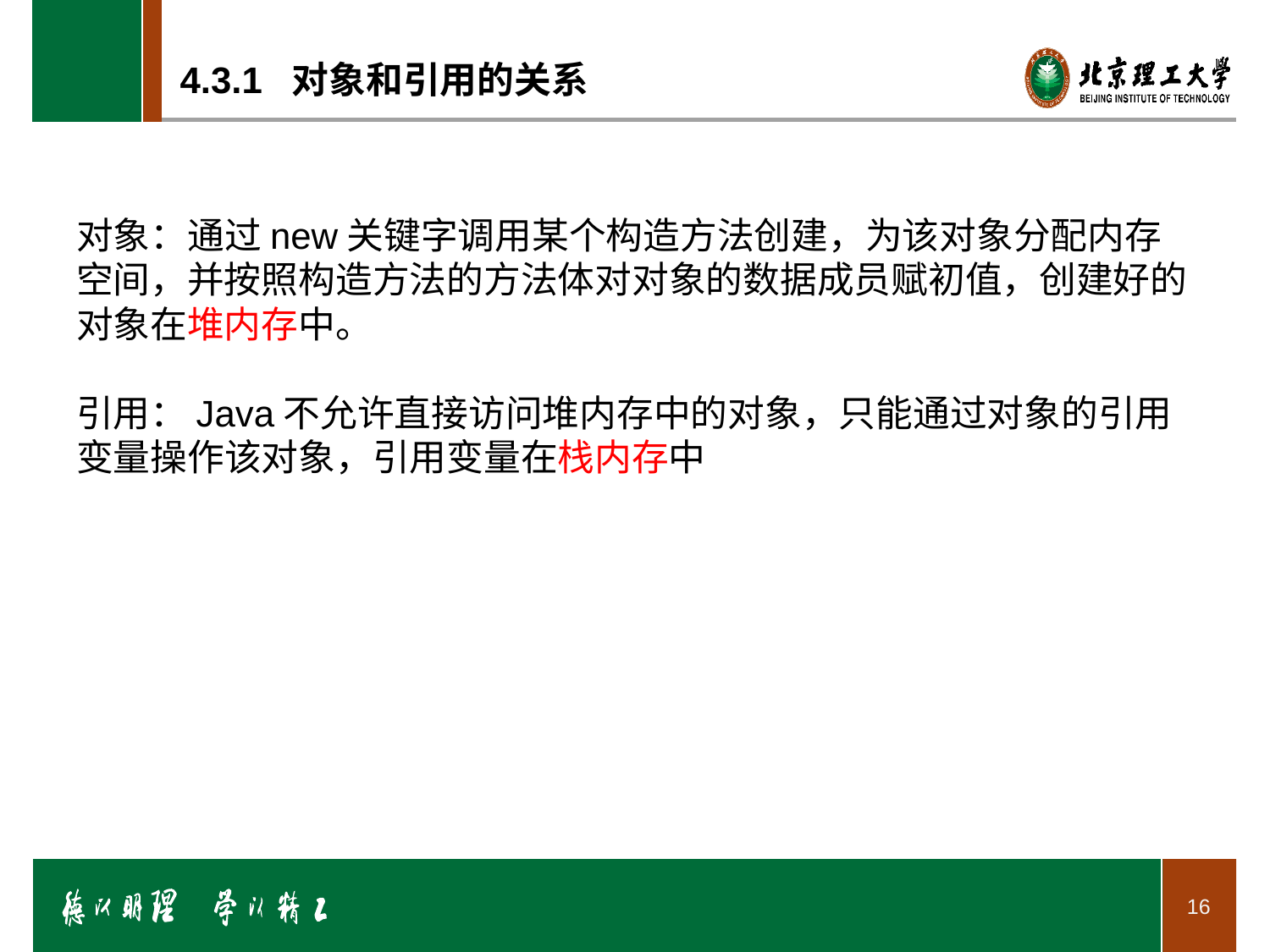

# 4.3.1  对象和引用的关系
对象：通过new关键字调用某个构造方法创建，为该对象分配内存空间，并按照构造方法的方法体对对象的数据成员赋初值，创建好的对象在堆内存中。

引用：Java不允许直接访问堆内存中的对象，只能通过对象的引用变量操作该对象，引用变量在栈内存中